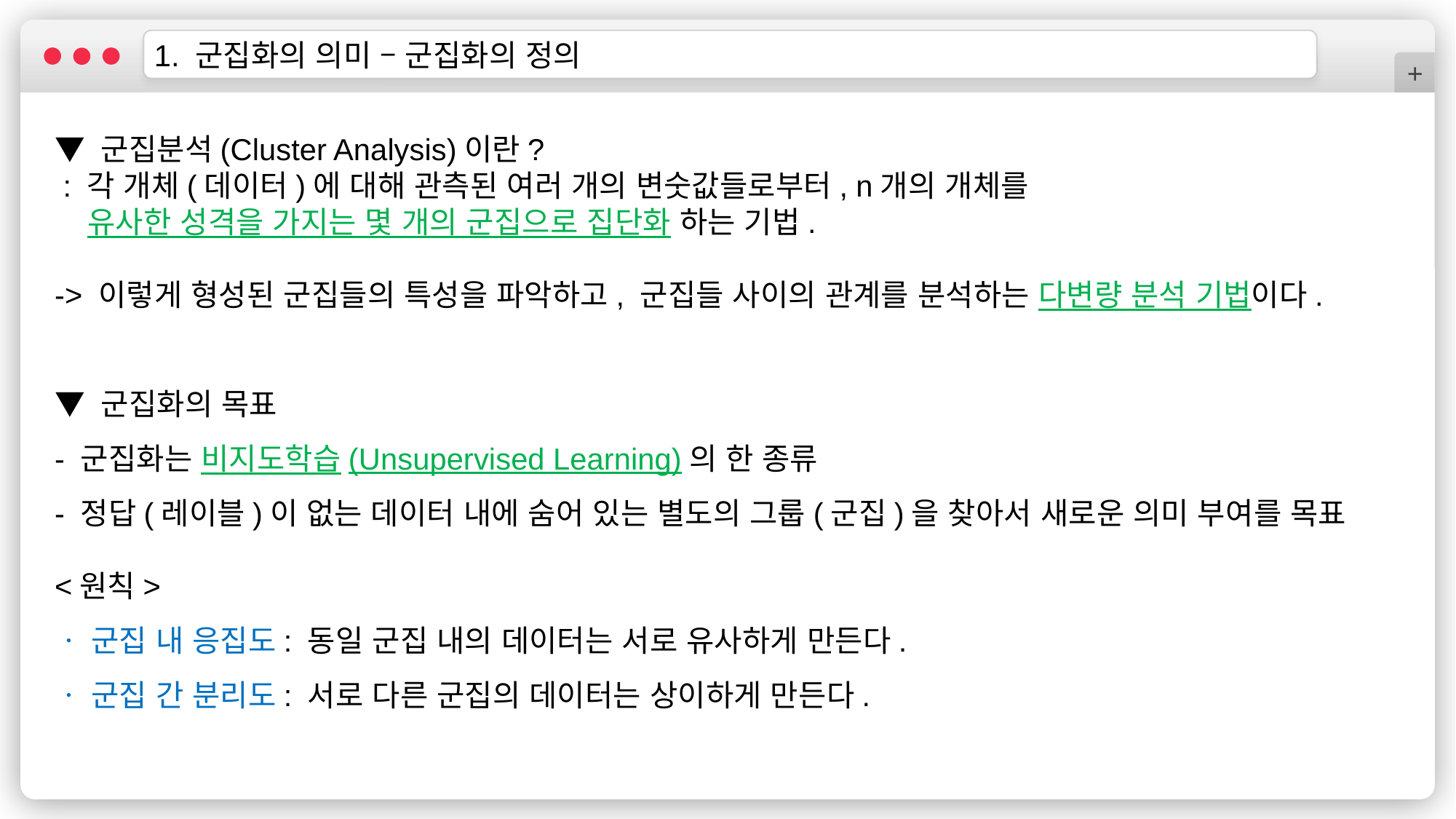

1. 군집화의 의미 – 군집화의 정의

+
▼ 군집분석(Cluster Analysis)이란?
 : 각 개체(데이터)에 대해 관측된 여러 개의 변숫값들로부터, n개의 개체를
   유사한 성격을 가지는 몇 개의 군집으로 집단화 하는 기법.

-> 이렇게 형성된 군집들의 특성을 파악하고, 군집들 사이의 관계를 분석하는 다변량 분석 기법이다.

▼ 군집화의 목표
- 군집화는 비지도학습(Unsupervised Learning)의 한 종류
- 정답(레이블)이 없는 데이터 내에 숨어 있는 별도의 그룹(군집)을 찾아서 새로운 의미 부여를 목표

<원칙>
ㆍ 군집 내 응집도: 동일 군집 내의 데이터는 서로 유사하게 만든다.
ㆍ 군집 간 분리도: 서로 다른 군집의 데이터는 상이하게 만든다.